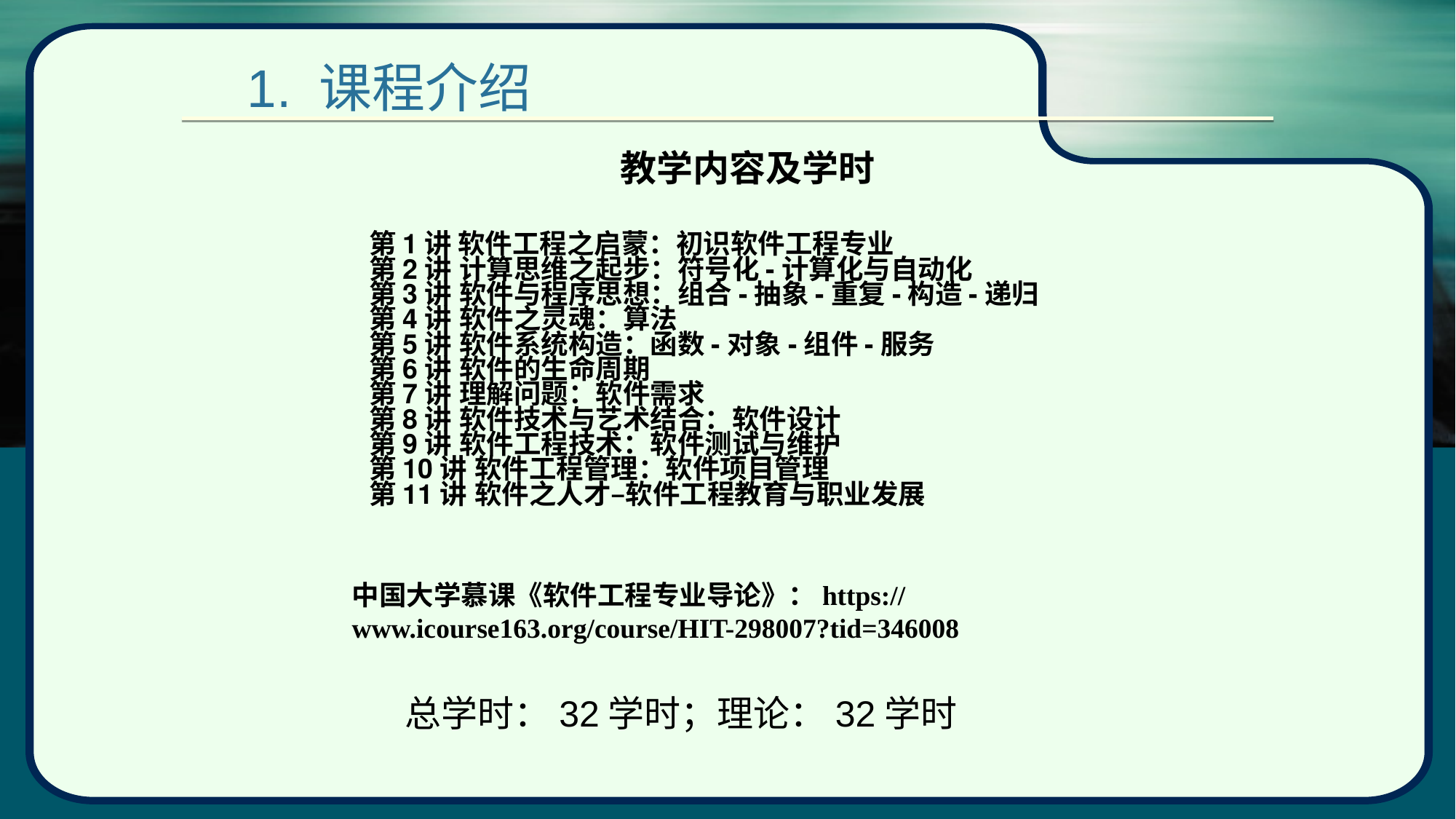

# 1. 课程介绍
教学内容及学时
第1讲 软件工程之启蒙：初识软件工程专业
第2讲 计算思维之起步：符号化-计算化与自动化
第3讲 软件与程序思想：组合-抽象-重复-构造-递归
第4讲 软件之灵魂：算法
第5讲 软件系统构造：函数-对象-组件-服务
第6讲 软件的生命周期
第7讲 理解问题：软件需求
第8讲 软件技术与艺术结合：软件设计
第9讲 软件工程技术：软件测试与维护
第10讲 软件工程管理：软件项目管理
第11讲 软件之人才–软件工程教育与职业发展
中国大学慕课《软件工程专业导论》：https://www.icourse163.org/course/HIT-298007?tid=346008
总学时：32学时；理论：32学时